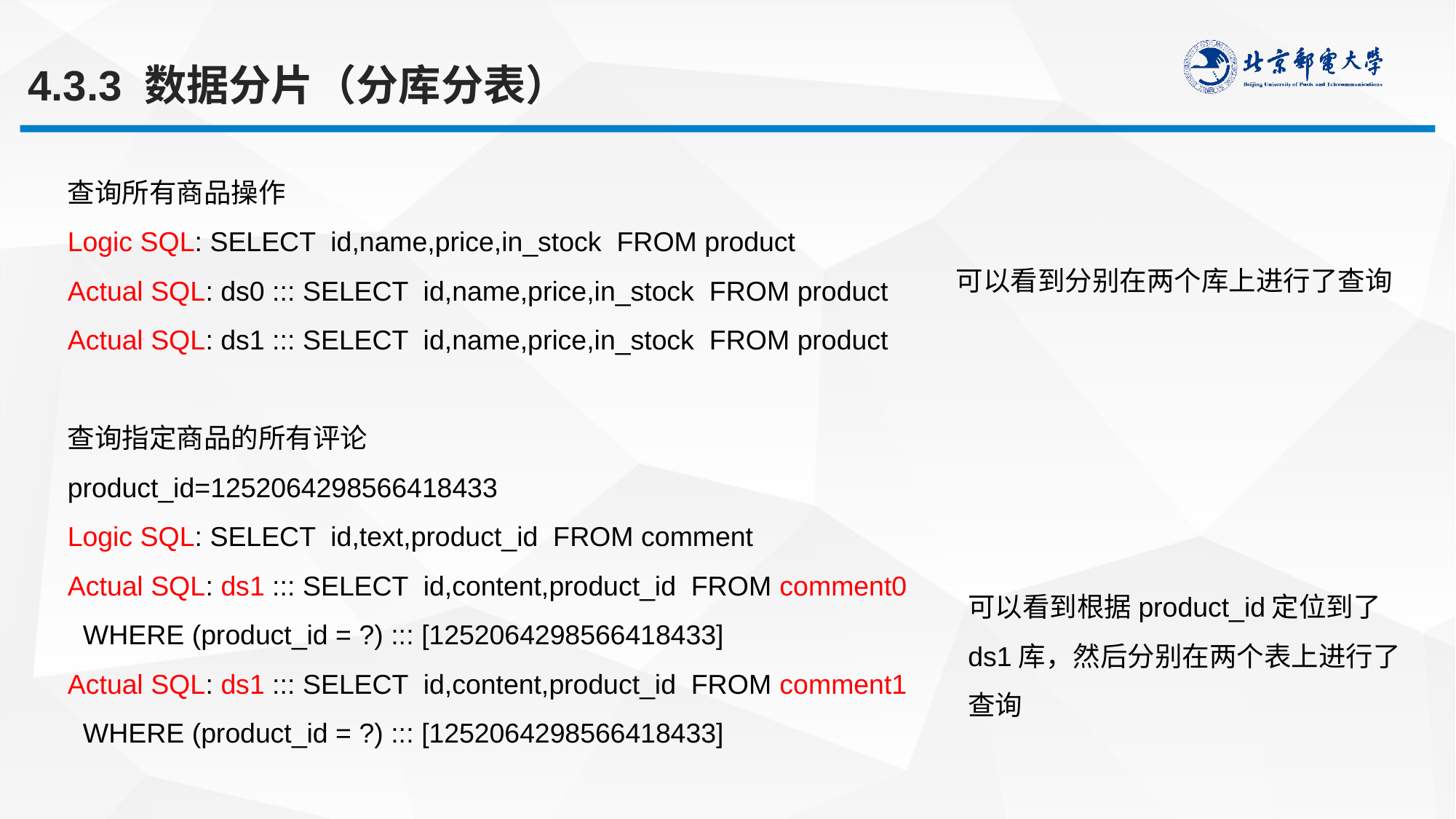

4.3.3 数据分片（分库分表）

查询所有商品操作
Logic SQL: SELECT  id,name,price,in_stock  FROM product
Actual SQL: ds0 ::: SELECT  id,name,price,in_stock  FROM product
Actual SQL: ds1 ::: SELECT  id,name,price,in_stock  FROM product

查询指定商品的所有评论
product_id=1252064298566418433
Logic SQL: SELECT  id,text,product_id  FROM comment
Actual SQL: ds1 ::: SELECT  id,content,product_id  FROM comment0
  WHERE (product_id = ?) ::: [1252064298566418433]
Actual SQL: ds1 ::: SELECT  id,content,product_id  FROM comment1
  WHERE (product_id = ?) ::: [1252064298566418433]

可以看到分别在两个库上进行了查询
可以看到根据product_id定位到了ds1库，然后分别在两个表上进行了查询